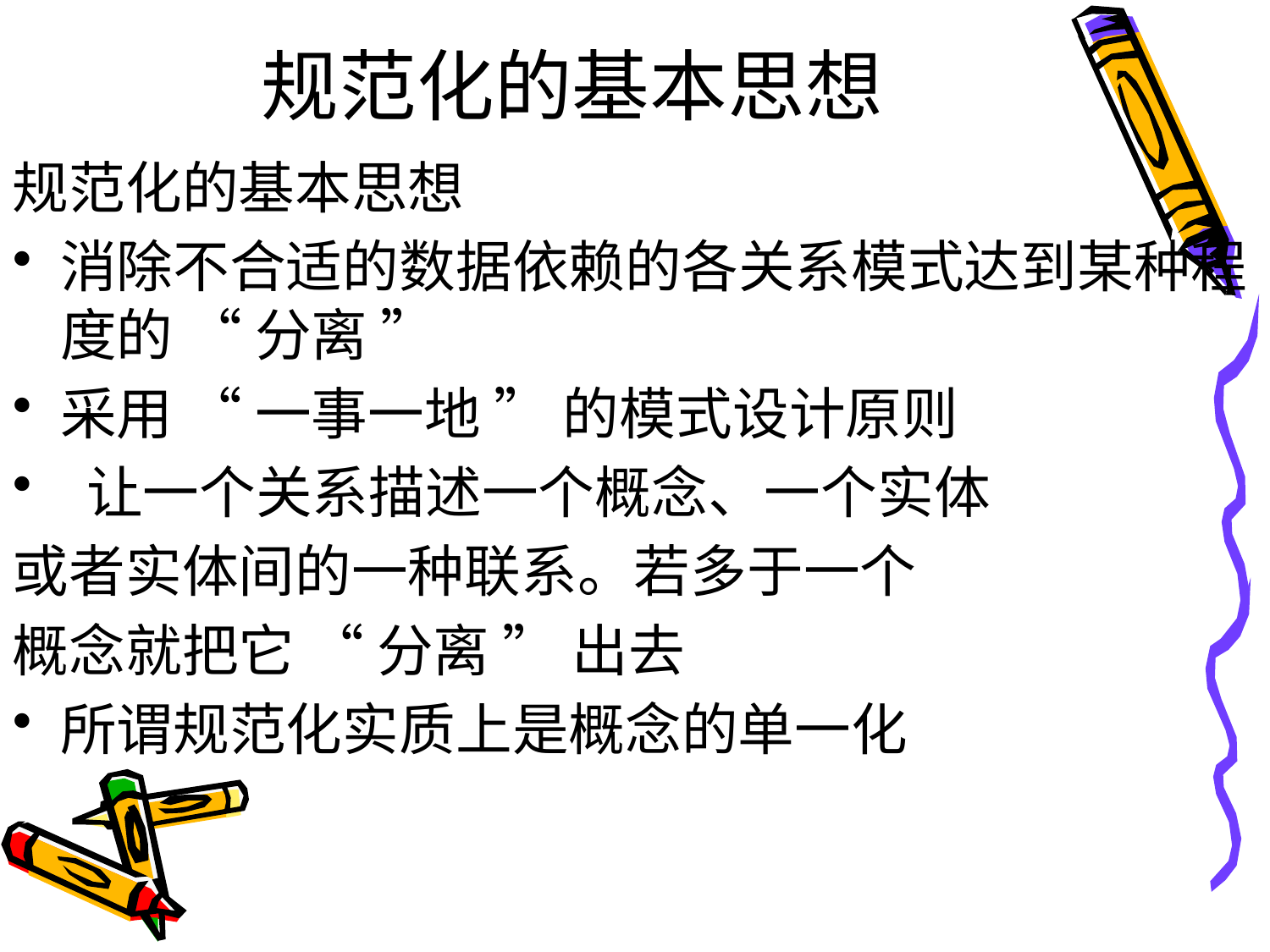

# 规范化的基本思想
规范化的基本思想
消除不合适的数据依赖的各关系模式达到某种程度的 “ 分离 ”
采用 “ 一事一地 ” 的模式设计原则
 让一个关系描述一个概念、一个实体
或者实体间的一种联系。若多于一个
概念就把它 “ 分离 ” 出去
所谓规范化实质上是概念的单一化